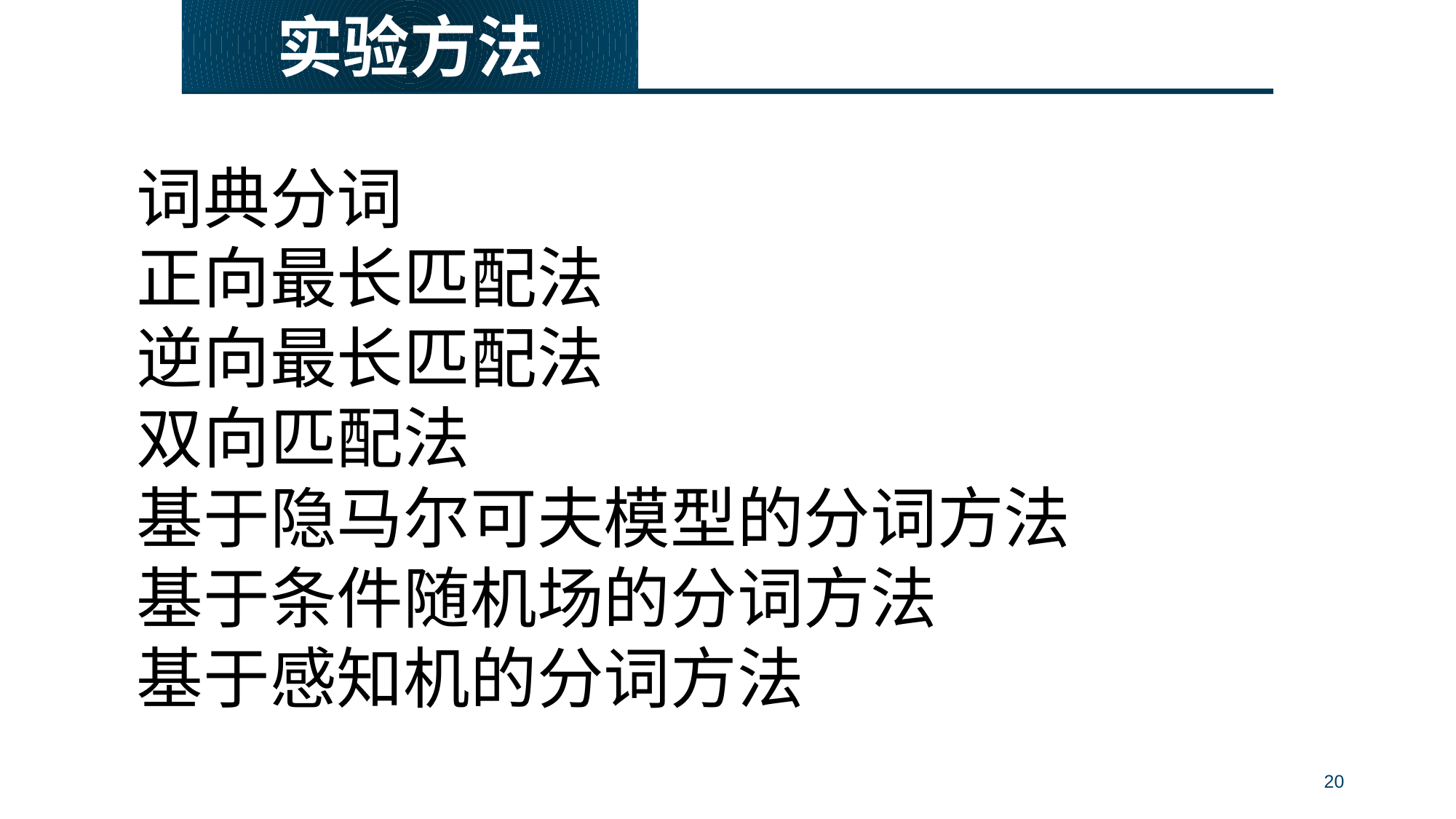

实验方法

词典分词
正向最长匹配法
逆向最长匹配法
双向匹配法
基于隐马尔可夫模型的分词方法
基于条件随机场的分词方法
基于感知机的分词方法
20